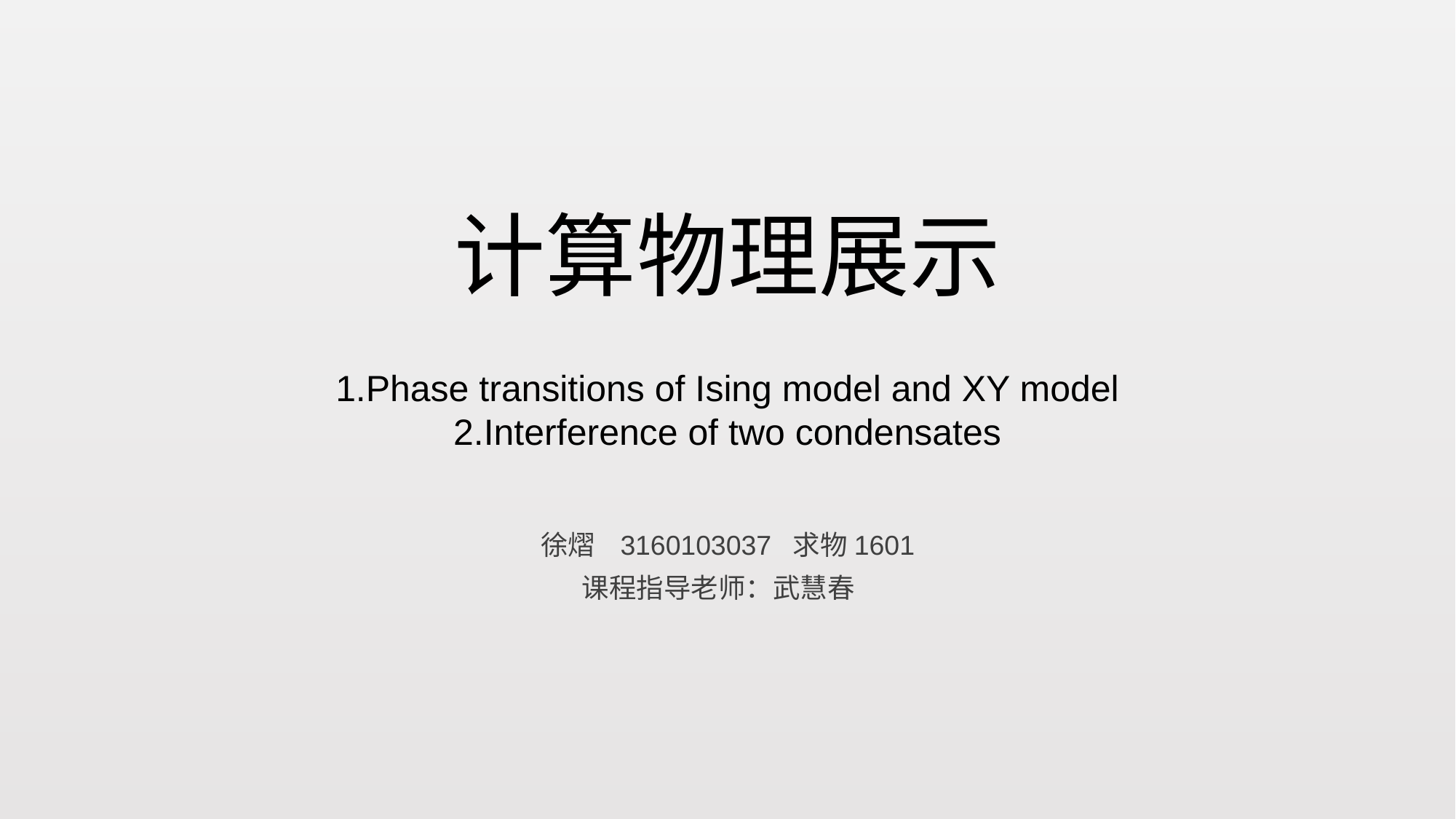

# 计算物理展示
1.Phase transitions of Ising model and XY model
2.Interference of two condensates
徐熠   3160103037  求物1601
课程指导老师：武慧春